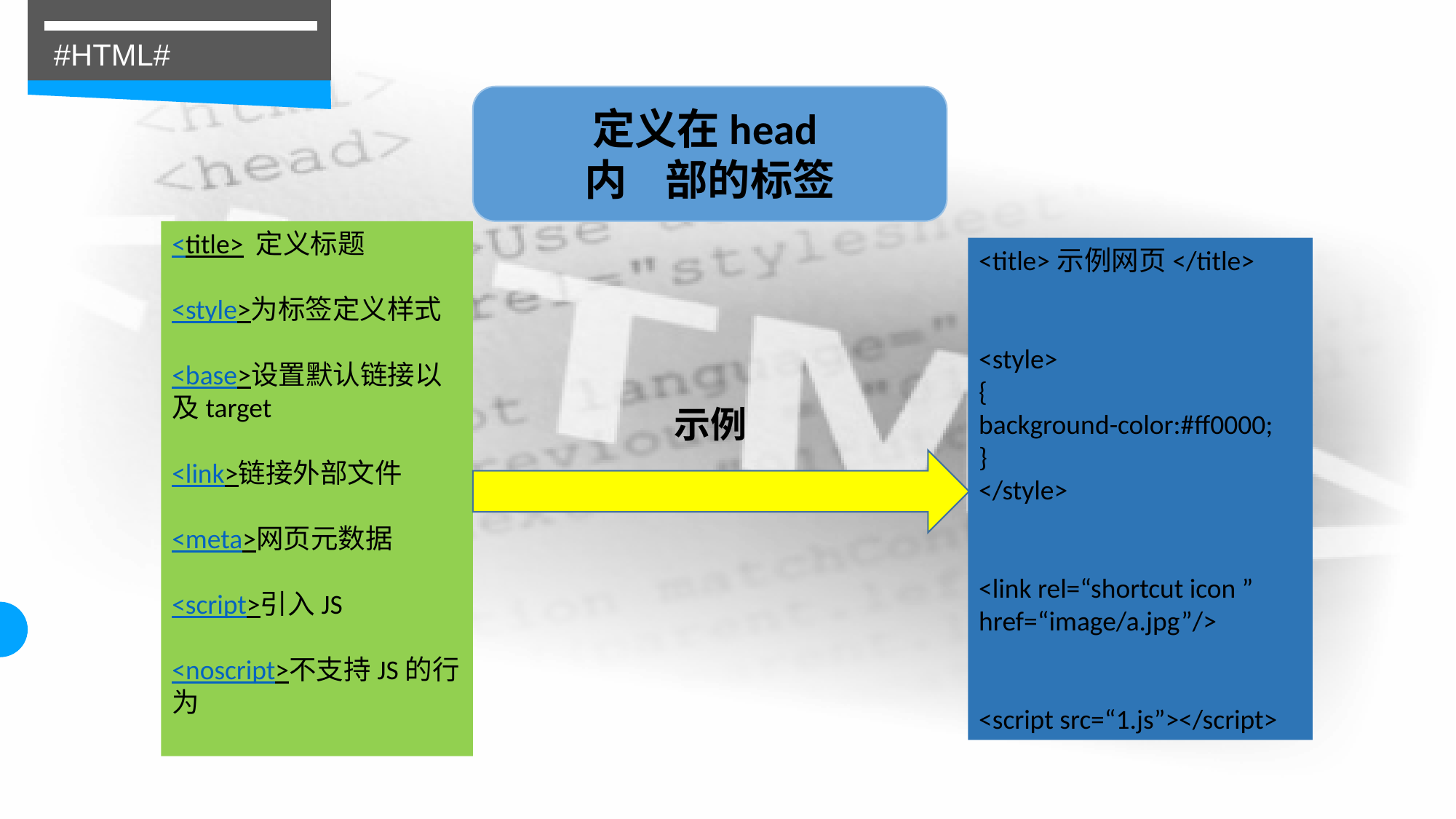

#HTML#

定义在head内    部的标签
<title> 定义标题

<style>为标签定义样式

<base>设置默认链接以及target

<link>链接外部文件

<meta>网页元数据

<script>引入JS

<noscript>不支持JS的行为

<title>示例网页</title>

<style>
{
background-color:#ff0000;
}
</style>

<link rel=“shortcut icon ” href=“image/a.jpg”/>

<script src=“1.js”></script>
示例